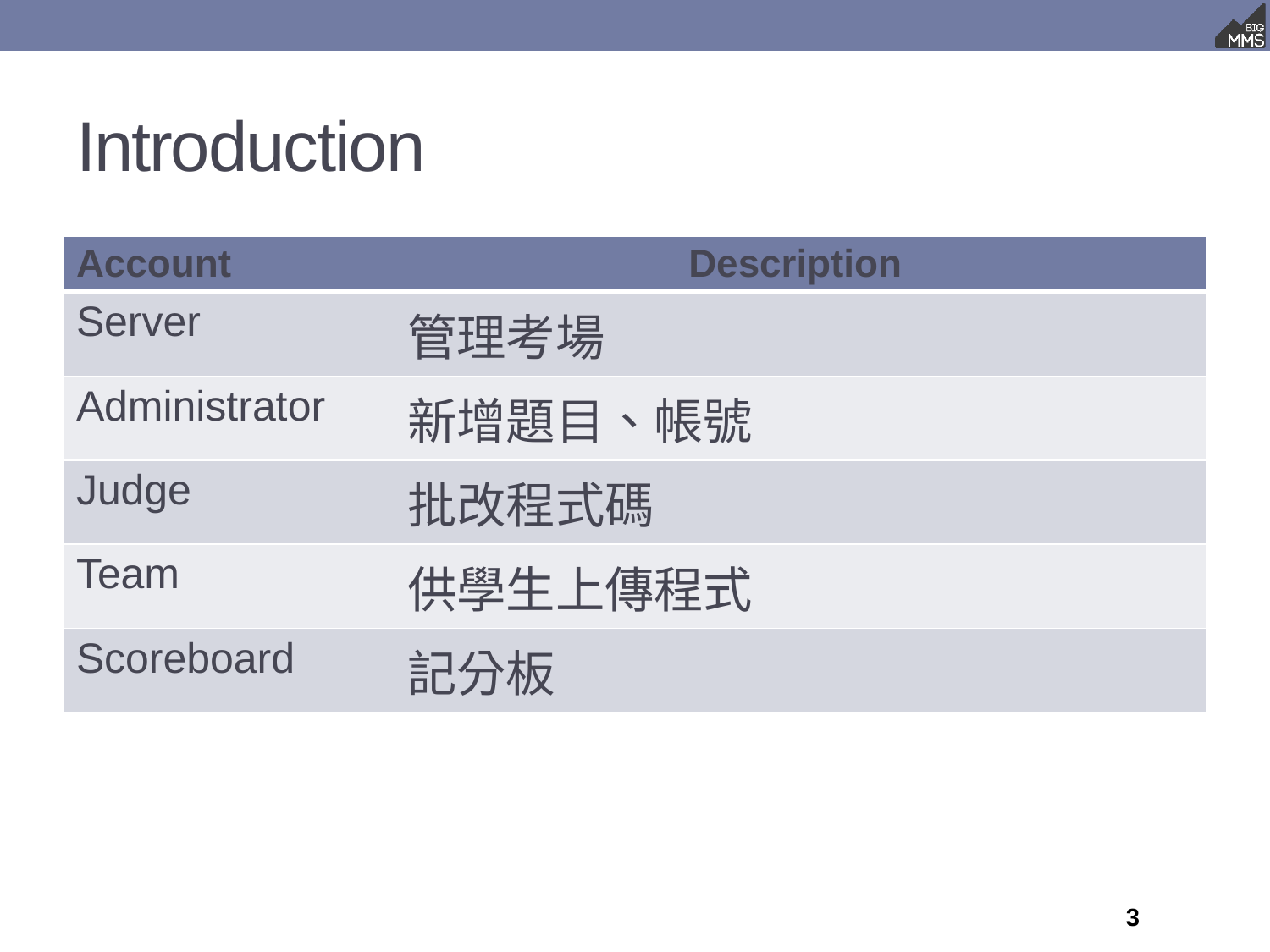

# Introduction
| Account | Description |
| --- | --- |
| Server | 管理考場 |
| Administrator | 新增題目、帳號 |
| Judge | 批改程式碼 |
| Team | 供學生上傳程式 |
| Scoreboard | 記分板 |
3